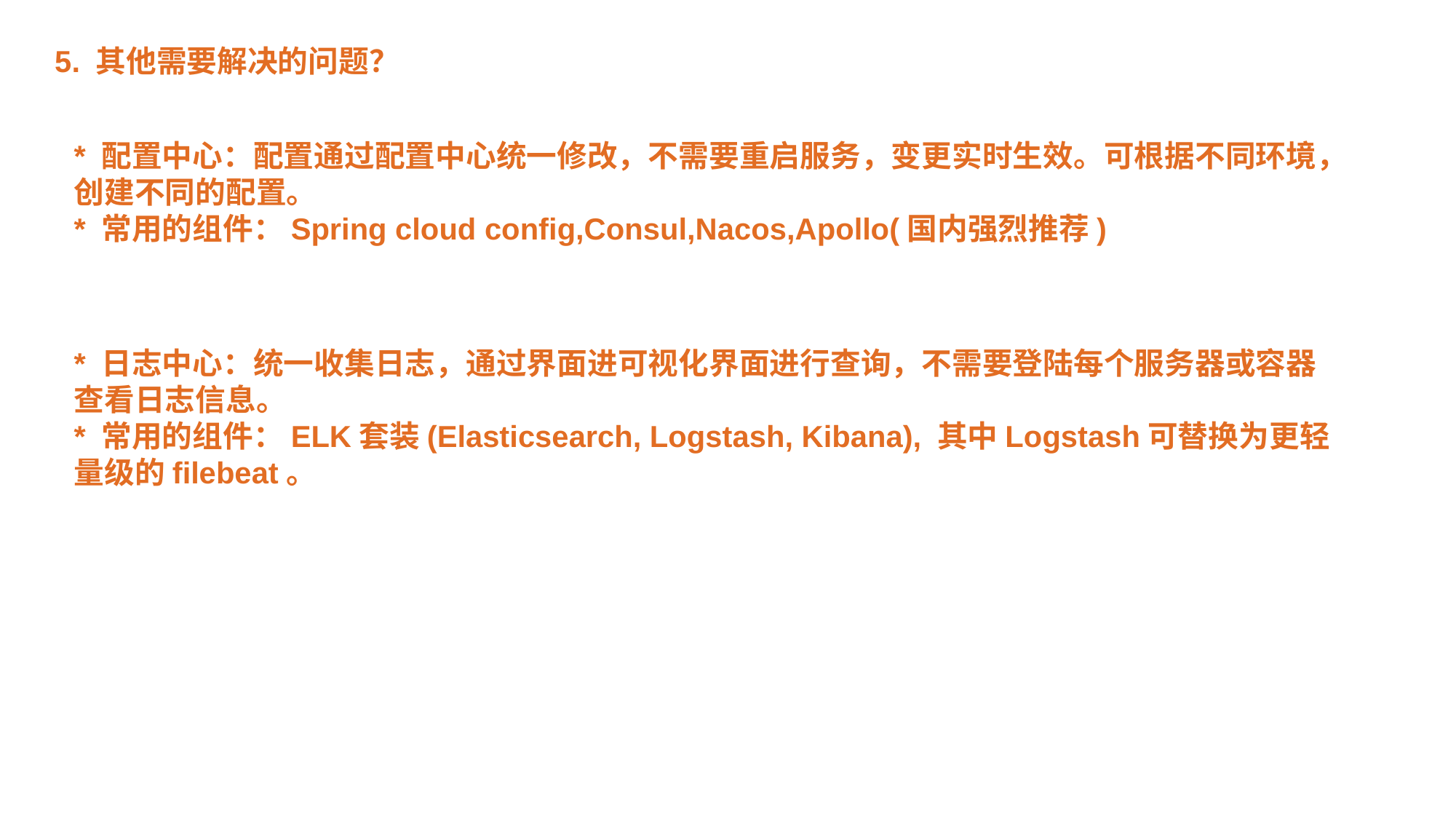

5. 其他需要解决的问题？
* 配置中心：配置通过配置中心统一修改，不需要重启服务，变更实时生效。可根据不同环境，创建不同的配置。
* 常用的组件：Spring cloud config,Consul,Nacos,Apollo(国内强烈推荐)
* 日志中心：统一收集日志，通过界面进可视化界面进行查询，不需要登陆每个服务器或容器查看日志信息。
* 常用的组件：ELK套装(Elasticsearch, Logstash, Kibana), 其中Logstash可替换为更轻量级的filebeat。